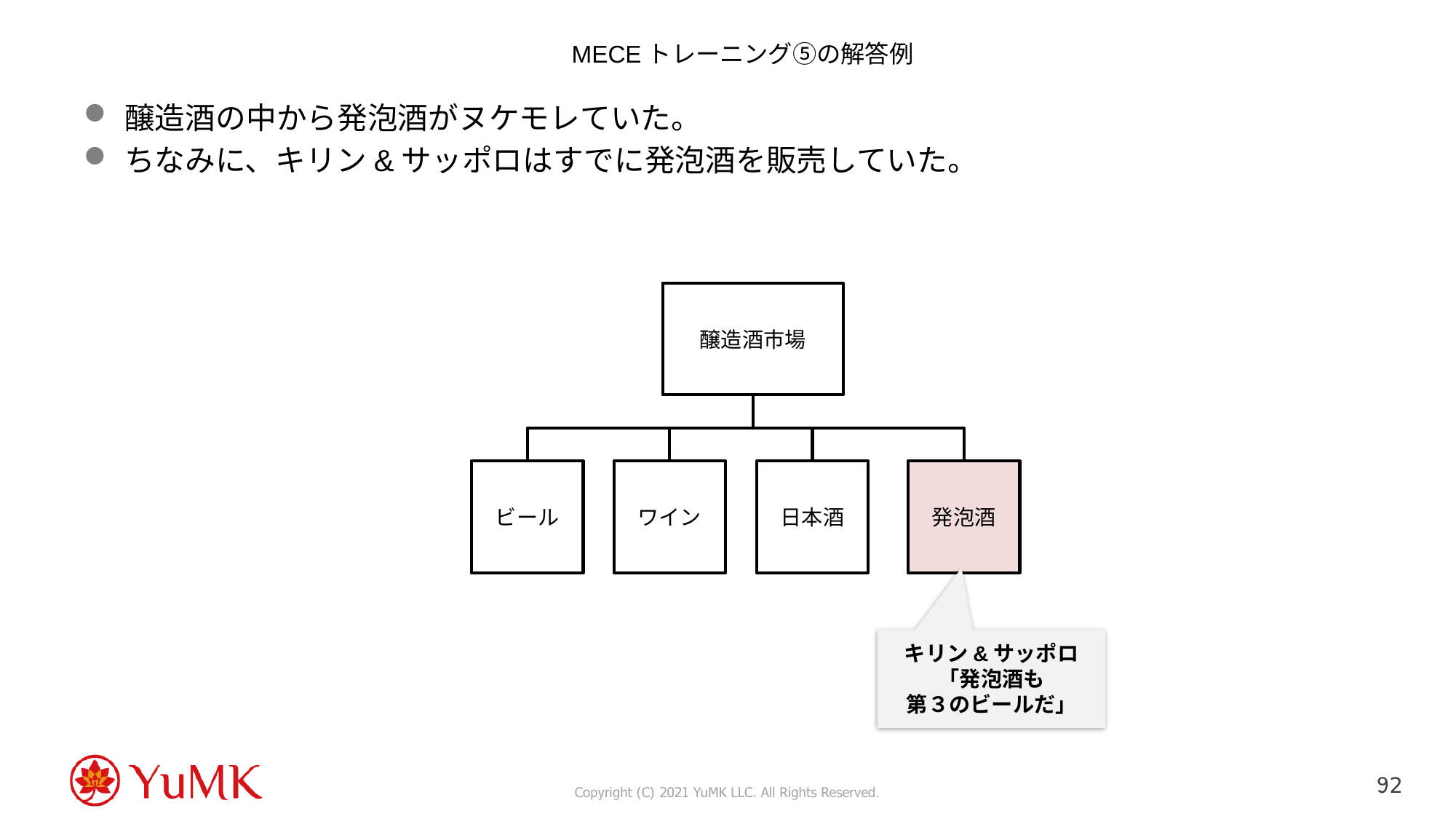

# MECEトレーニング⑤の解答例

醸造酒の中から発泡酒がヌケモレていた。
ちなみに、キリン&サッポロはすでに発泡酒を販売していた。

醸造酒市場
ビール
ワイン
日本酒
発泡酒
キリン&サッポロ
「発泡酒も
第３のビールだ」
92